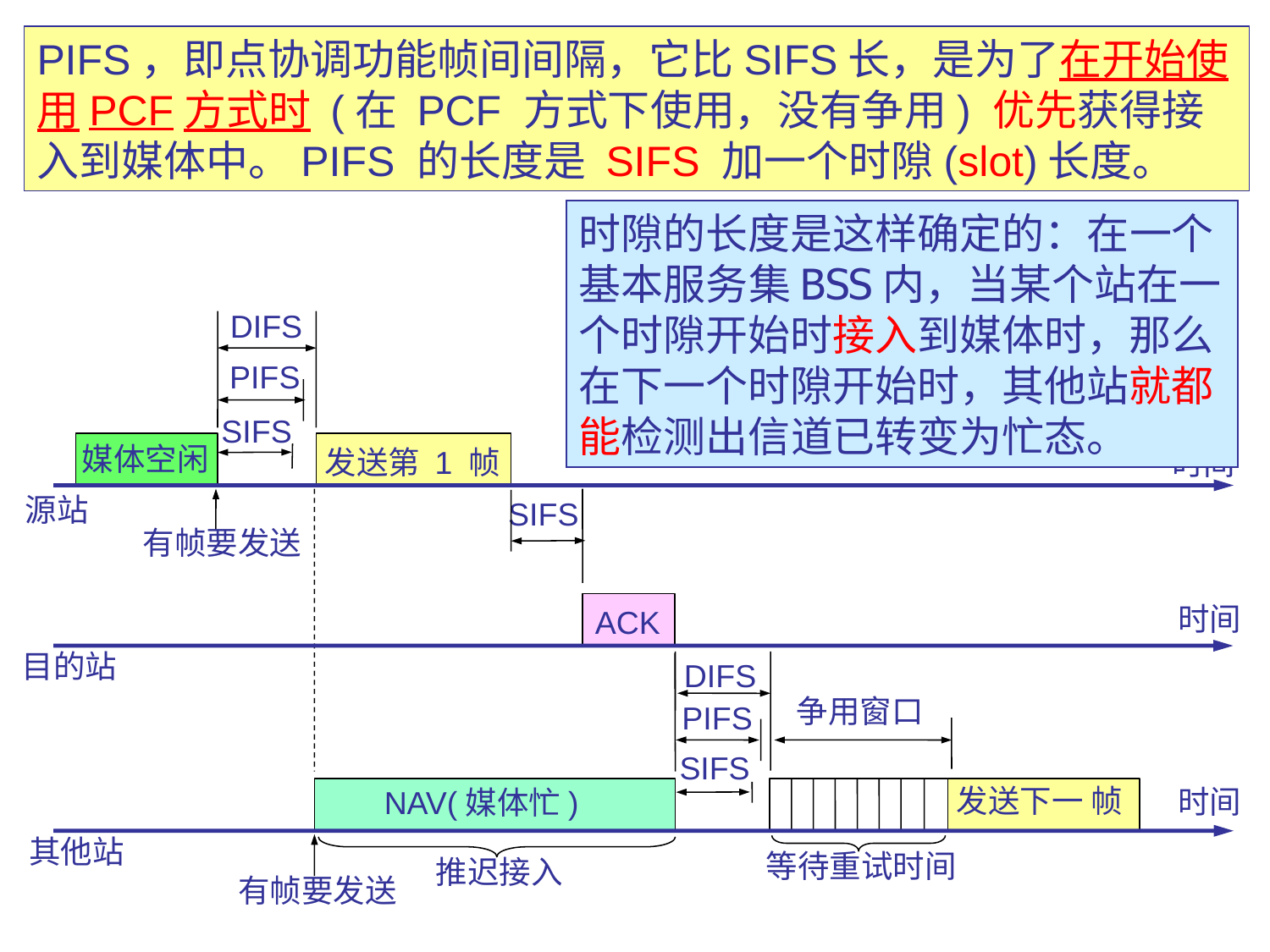

PIFS，即点协调功能帧间间隔，它比SIFS长，是为了在开始使用PCF方式时 (在 PCF 方式下使用，没有争用) 优先获得接入到媒体中。PIFS 的长度是 SIFS 加一个时隙(slot)长度。

# 三种帧间间隔
时隙的长度是这样确定的：在一个基本服务集BSS内，当某个站在一个时隙开始时接入到媒体时，那么在下一个时隙开始时，其他站就都能检测出信道已转变为忙态。
DIFS

PIFS

SIFS
媒体空闲

发送第 1 帧
时间

源站

SIFS

有帧要发送

时间

ACK
目的站

DIFS

争用窗口
PIFS

SIFS

发送下一 帧
时间
NAV(媒体忙)

 其他站

等待重试时间
推迟接入
有帧要发送